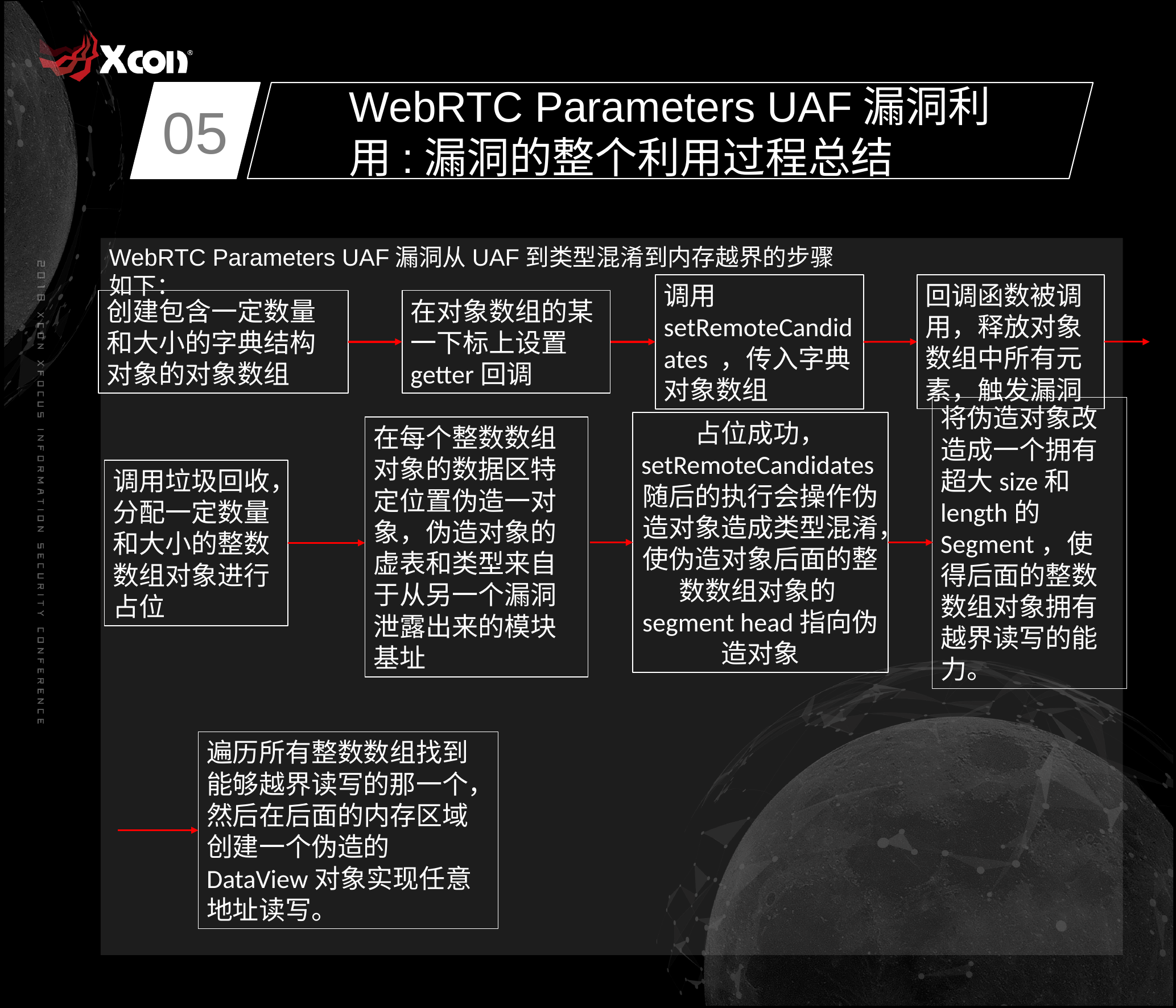

05
WebRTC Parameters UAF漏洞利用:漏洞的整个利用过程总结

WebRTC Parameters UAF漏洞从UAF到类型混淆到内存越界的步骤如下：
回调函数被调用，释放对象数组中所有元素，触发漏洞
调用setRemoteCandidates ，传入字典对象数组
创建包含一定数量和大小的字典结构对象的对象数组
在对象数组的某一下标上设置getter回调
占位成功， setRemoteCandidates随后的执行会操作伪造对象造成类型混淆，使伪造对象后面的整数数组对象的segment head指向伪造对象
将伪造对象改造成一个拥有超大size和length的Segment，使得后面的整数数组对象拥有越界读写的能力。
在每个整数数组对象的数据区特定位置伪造一对象，伪造对象的虚表和类型来自于从另一个漏洞泄露出来的模块基址
调用垃圾回收，分配一定数量和大小的整数数组对象进行占位
遍历所有整数数组找到能够越界读写的那一个，然后在后面的内存区域创建一个伪造的DataView对象实现任意地址读写。